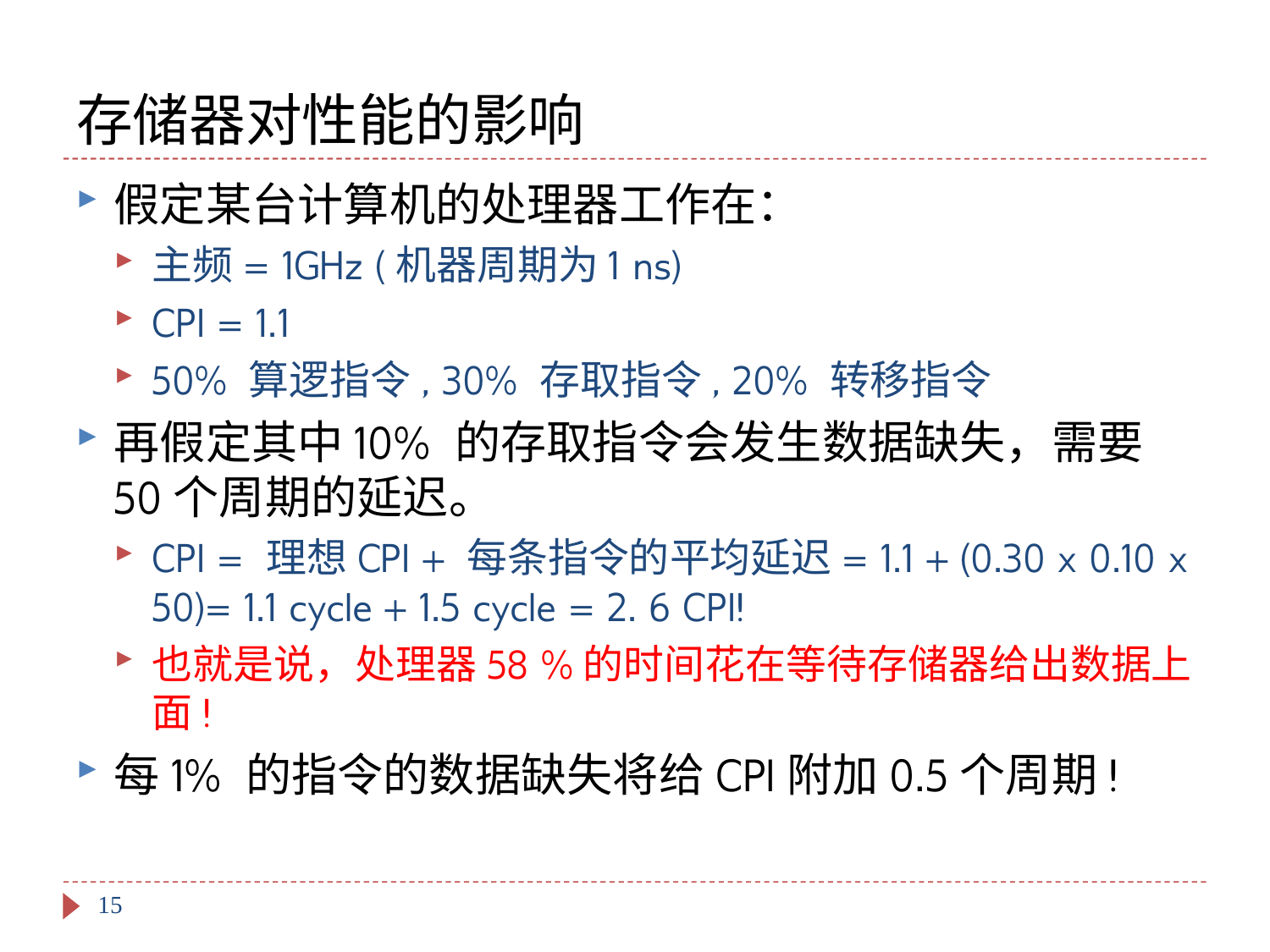

# 存储器对性能的影响
假定某台计算机的处理器工作在：
主频= 1GHz (机器周期为1 ns)
CPI = 1.1
50% 算逻指令, 30% 存取指令, 20% 转移指令
再假定其中10% 的存取指令会发生数据缺失，需要50个周期的延迟。
CPI = 理想CPI + 每条指令的平均延迟= 1.1 + (0.30 x 0.10 x 50)= 1.1 cycle + 1.5 cycle = 2. 6 CPI!
也就是说，处理器58 %的时间花在等待存储器给出数据上面!
每1% 的指令的数据缺失将给CPI附加0.5个周期!

15